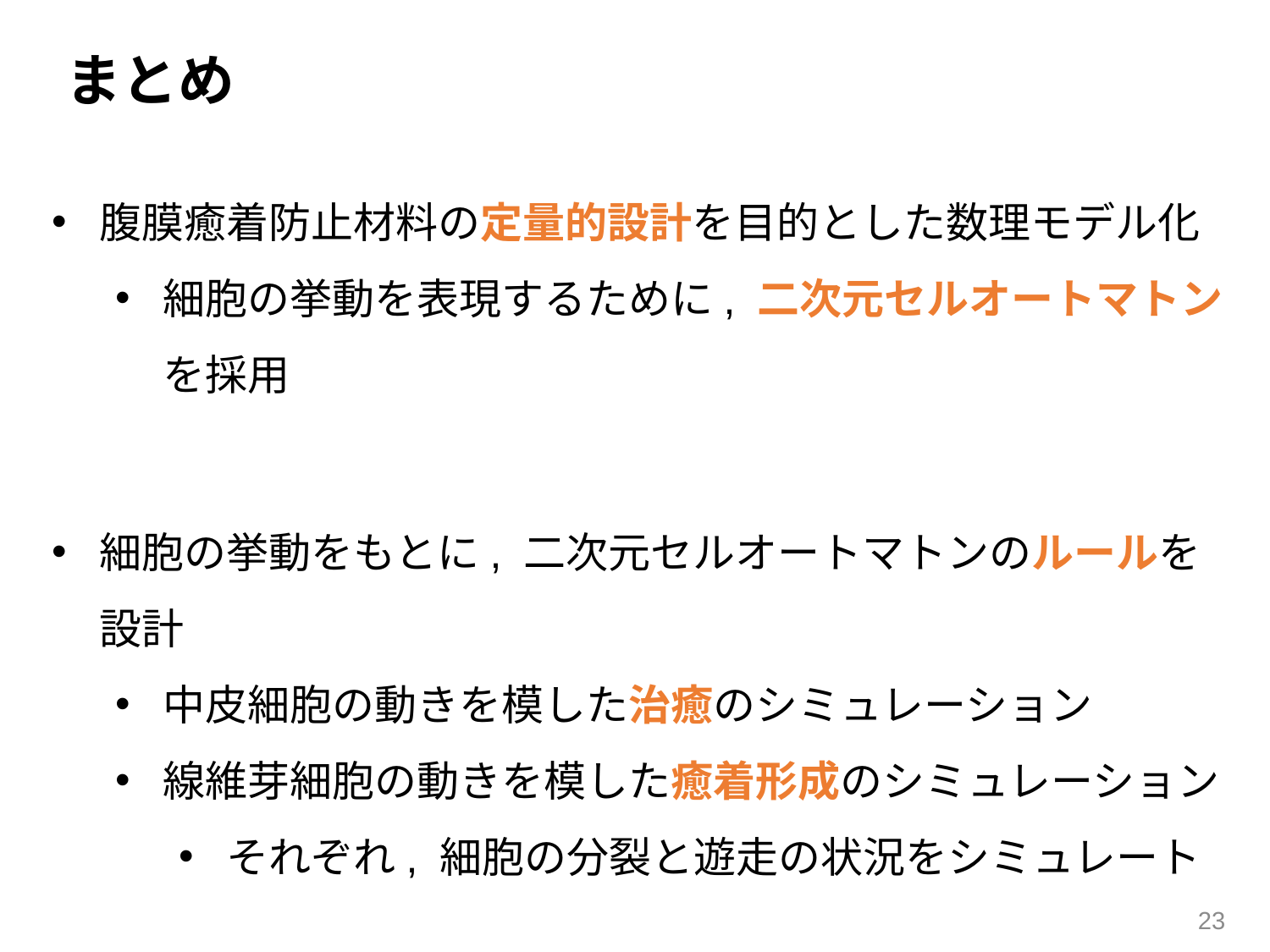

まとめ
腹膜癒着防止材料の定量的設計を目的とした数理モデル化
細胞の挙動を表現するために, 二次元セルオートマトンを採用

細胞の挙動をもとに, 二次元セルオートマトンのルールを 設計
中皮細胞の動きを模した治癒のシミュレーション
線維芽細胞の動きを模した癒着形成のシミュレーション
それぞれ, 細胞の分裂と遊走の状況をシミュレート
23